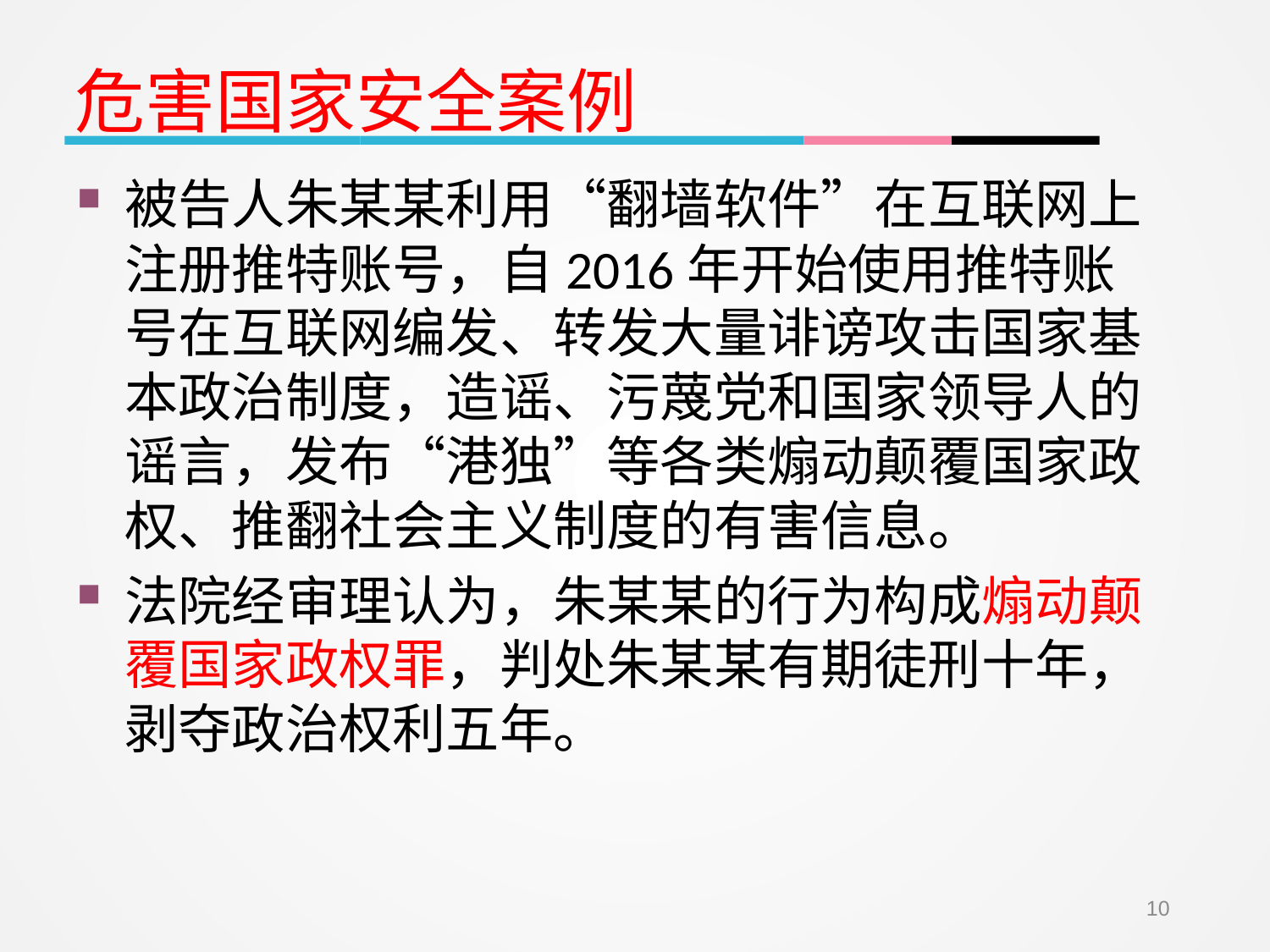

危害国家安全案例

被告人朱某某利用“翻墙软件”在互联网上注册推特账号，自2016年开始使用推特账号在互联网编发、转发大量诽谤攻击国家基本政治制度，造谣、污蔑党和国家领导人的谣言，发布“港独”等各类煽动颠覆国家政权、推翻社会主义制度的有害信息。
法院经审理认为，朱某某的行为构成煽动颠覆国家政权罪，判处朱某某有期徒刑十年，剥夺政治权利五年。
10